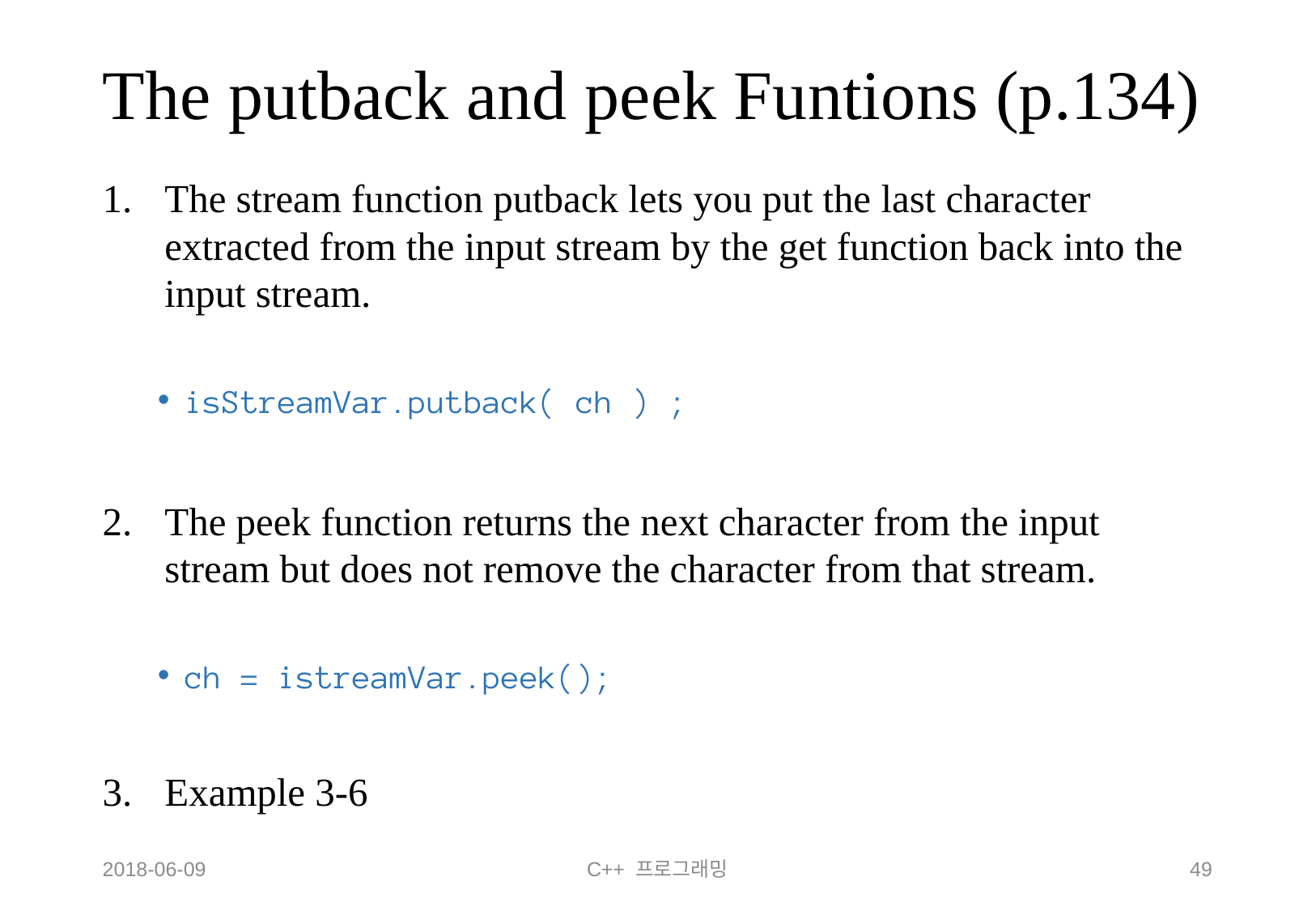

# The putback and peek Funtions (p.134)
The stream function putback lets you put the last character extracted from the input stream by the get function back into the input stream.

isStreamVar.putback( ch ) ;

The peek function returns the next character from the input stream but does not remove the character from that stream.

ch = istreamVar.peek();

Example 3-6

2018-06-09
C++ 프로그래밍
49